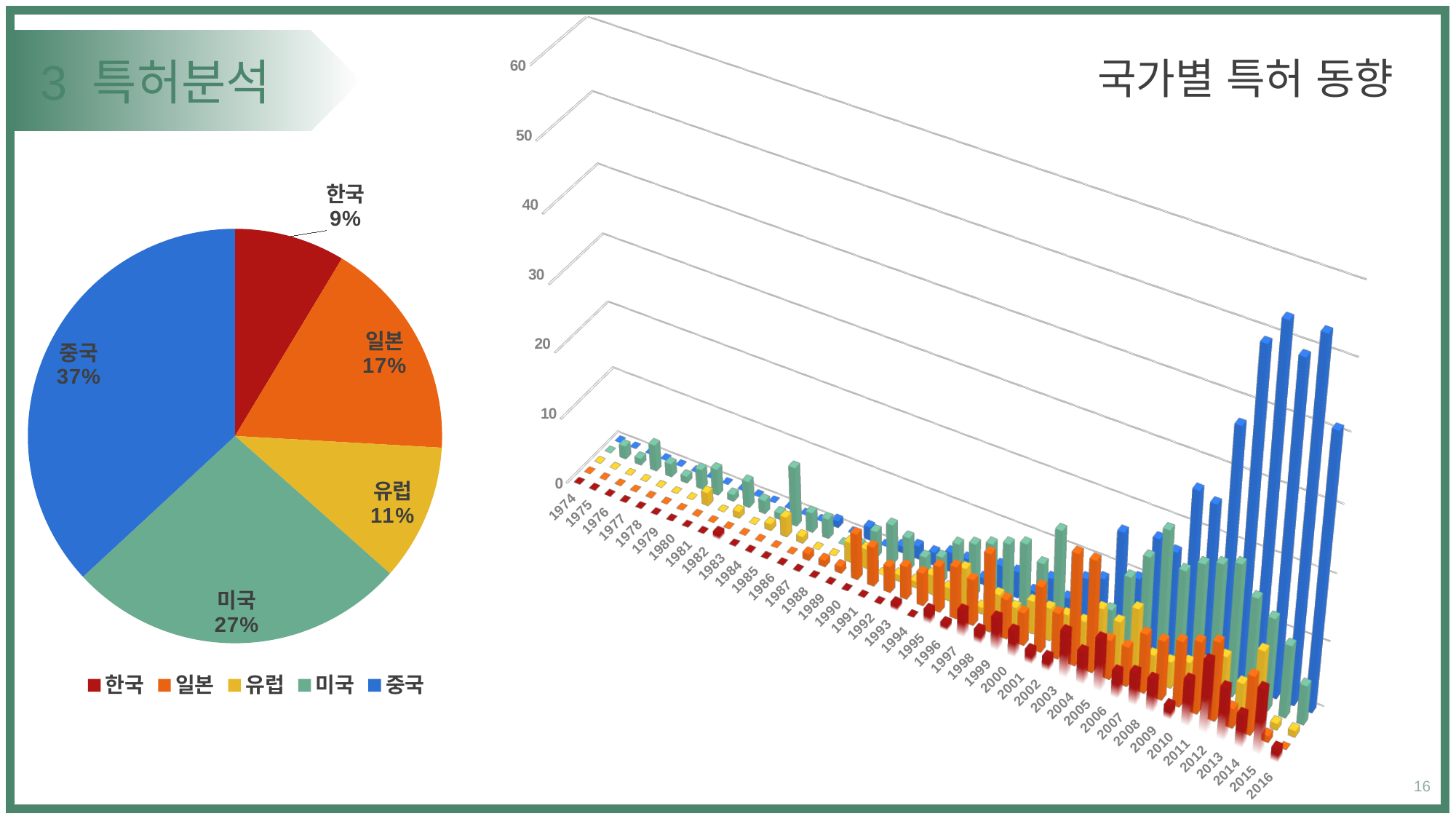

[unsupported chart]

국가별 특허 동향
# 3 특허분석

### Chart

| Category |  |
|---|---|
| 한국 | 103.0 |
| 일본 | 206.0 |
| 유럽 | 127.0 |
| 미국 | 317.0 |
| 중국 | 440.0 |
16